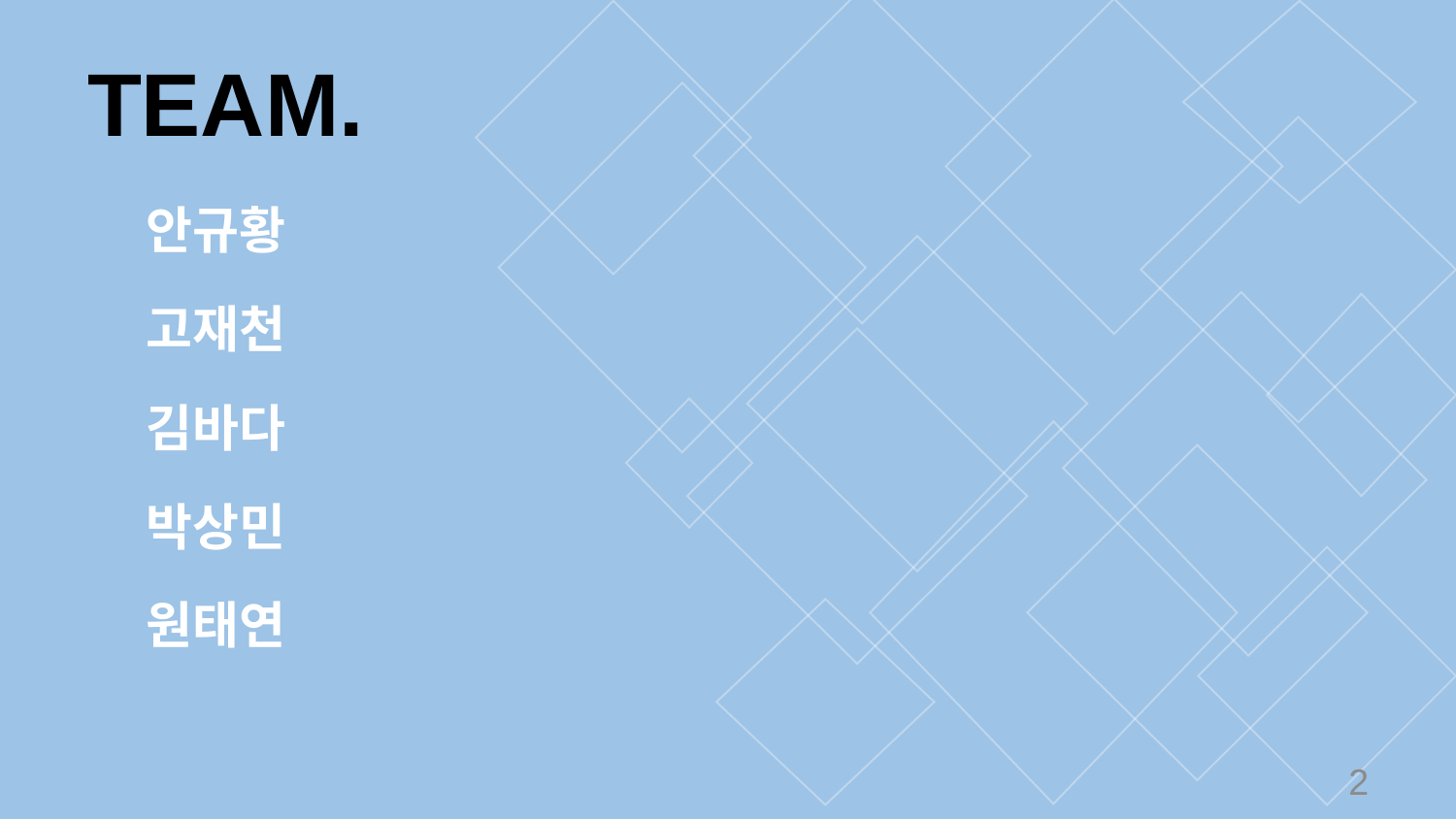

# TEAM.

안규황

고재천

김바다

박상민

원태연

2